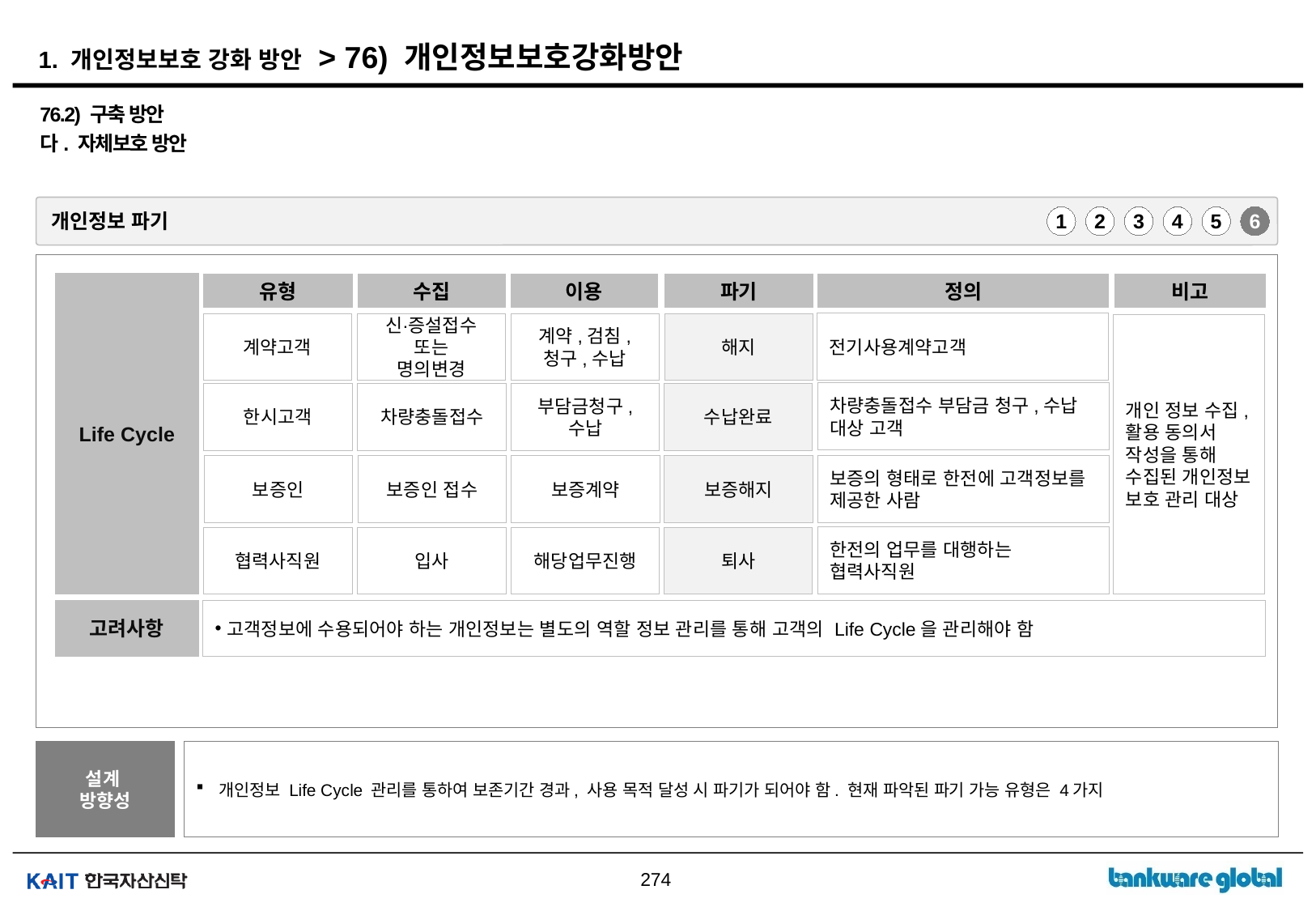

# 1. 개인정보보호 강화 방안 > 76) 개인정보보호강화방안
76.2) 구축 방안
다. 자체보호 방안

개인정보 파기
1
2
3
4
5
6

Life Cycle
수집
이용
파기
정의
비고
유형
전기사용계약고객
계약고객
신∙증설접수
또는
명의변경
계약,검침,
청구,수납
해지
개인 정보 수집, 활용 동의서 작성을 통해 수집된 개인정보 보호 관리 대상
차량충돌접수 부담금 청구,수납 대상 고객
한시고객
차량충돌접수
부담금청구,
수납
수납완료
보증의 형태로 한전에 고객정보를 제공한 사람
보증인
보증인 접수
보증계약
보증해지
한전의 업무를 대행하는 협력사직원
협력사직원
입사
해당업무진행
퇴사
고객정보에 수용되어야 하는 개인정보는 별도의 역할 정보 관리를 통해 고객의 Life Cycle을 관리해야 함
고려사항
설계
방향성
개인정보 Life Cycle 관리를 통하여 보존기간 경과, 사용 목적 달성 시 파기가 되어야 함. 현재 파악된 파기 가능 유형은 4가지